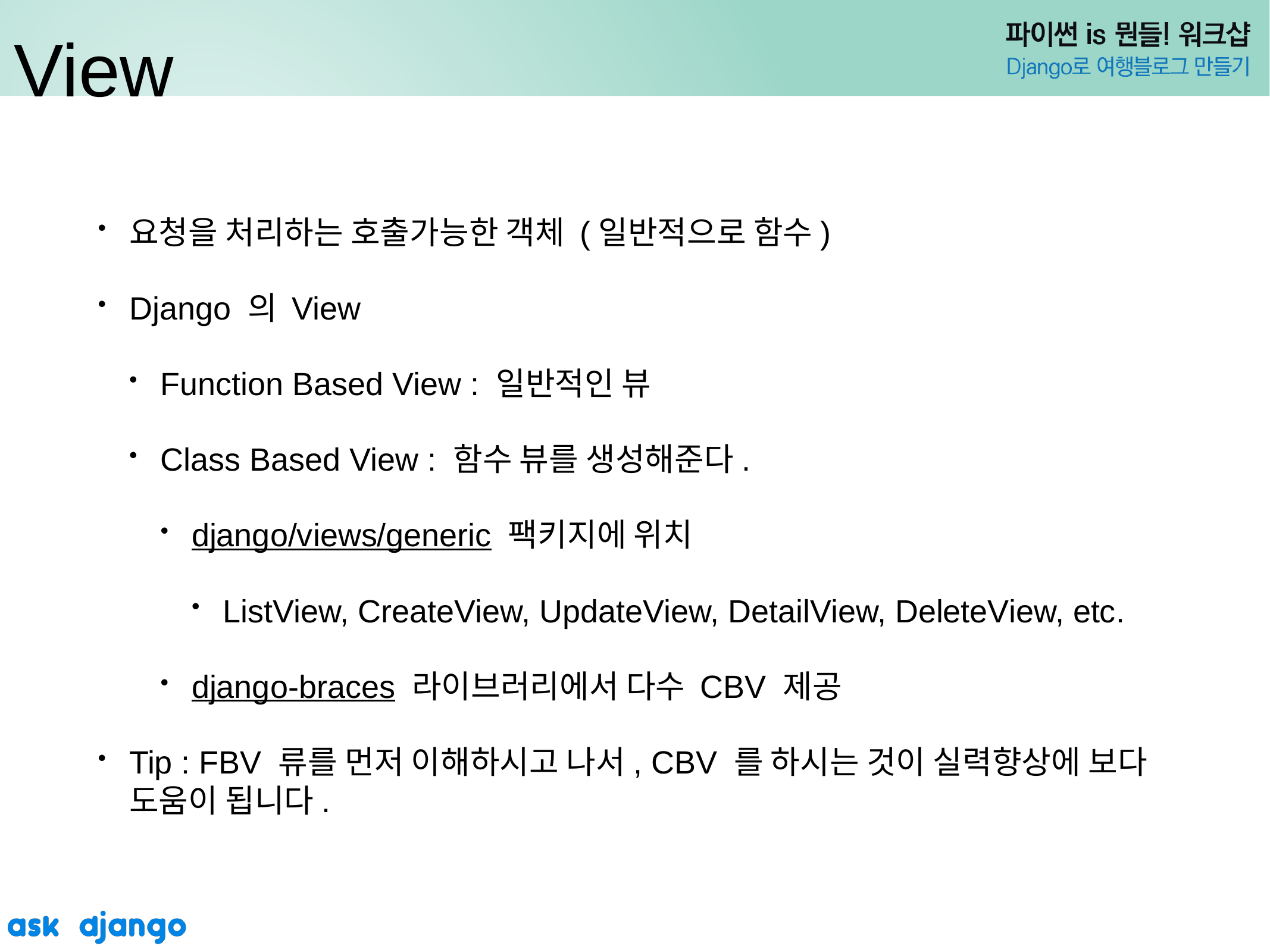

# View
요청을 처리하는 호출가능한 객체 (일반적으로 함수)
Django 의 View
Function Based View : 일반적인 뷰
Class Based View : 함수 뷰를 생성해준다.
django/views/generic 팩키지에 위치
ListView, CreateView, UpdateView, DetailView, DeleteView, etc.
django-braces 라이브러리에서 다수 CBV 제공
Tip : FBV 류를 먼저 이해하시고 나서, CBV 를 하시는 것이 실력향상에 보다 도움이 됩니다.